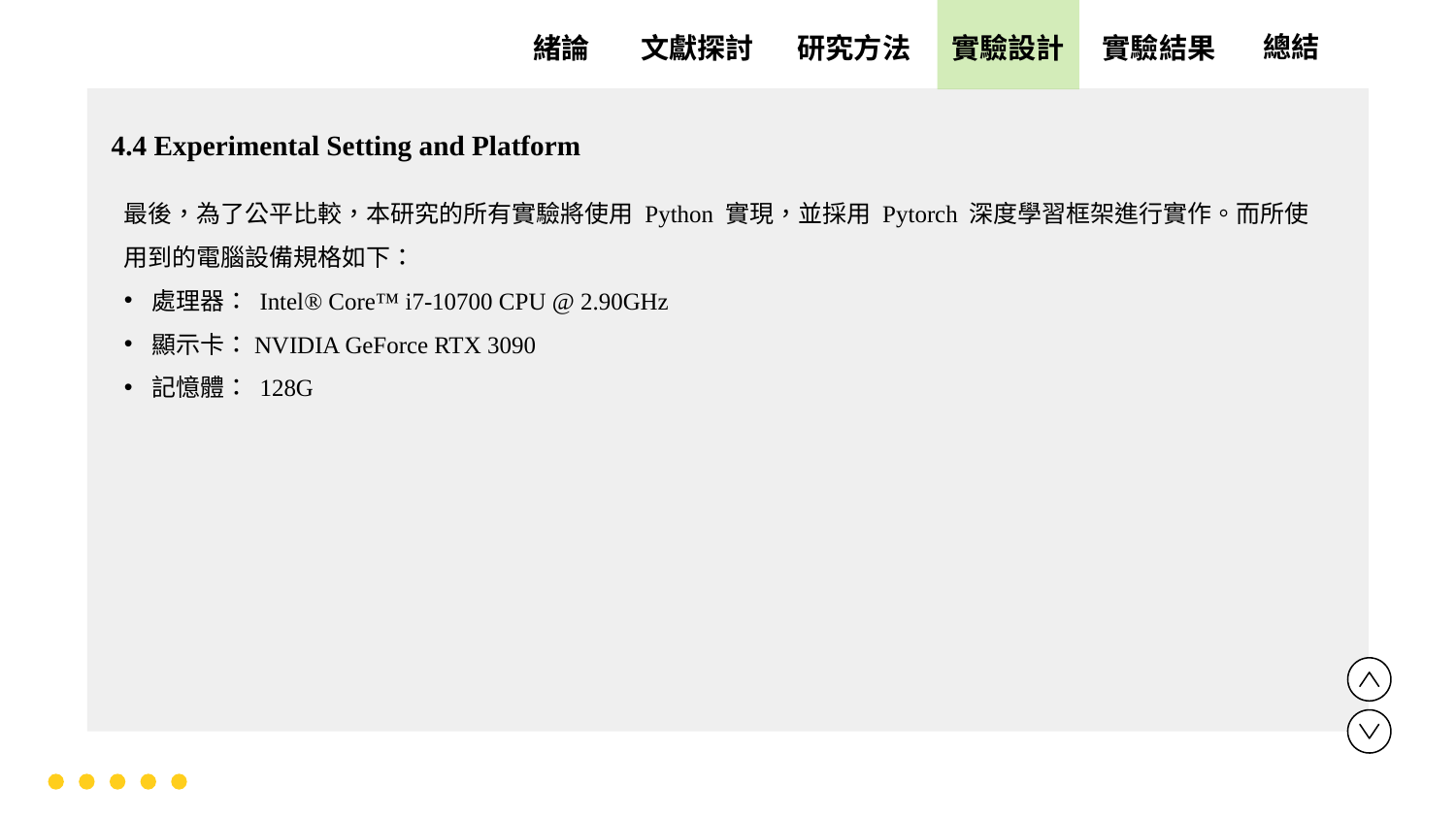

實驗設計
實驗結果
文獻探討
總結
緒論
研究方法
4.4 Experimental Setting and Platform
最後，為了公平比較，本研究的所有實驗將使用 Python 實現，並採用 Pytorch 深度學習框架進行實作。而所使用到的電腦設備規格如下：
處理器： Intel® Core™ i7-10700 CPU @ 2.90GHz
顯示卡：NVIDIA GeForce RTX 3090
記憶體： 128G